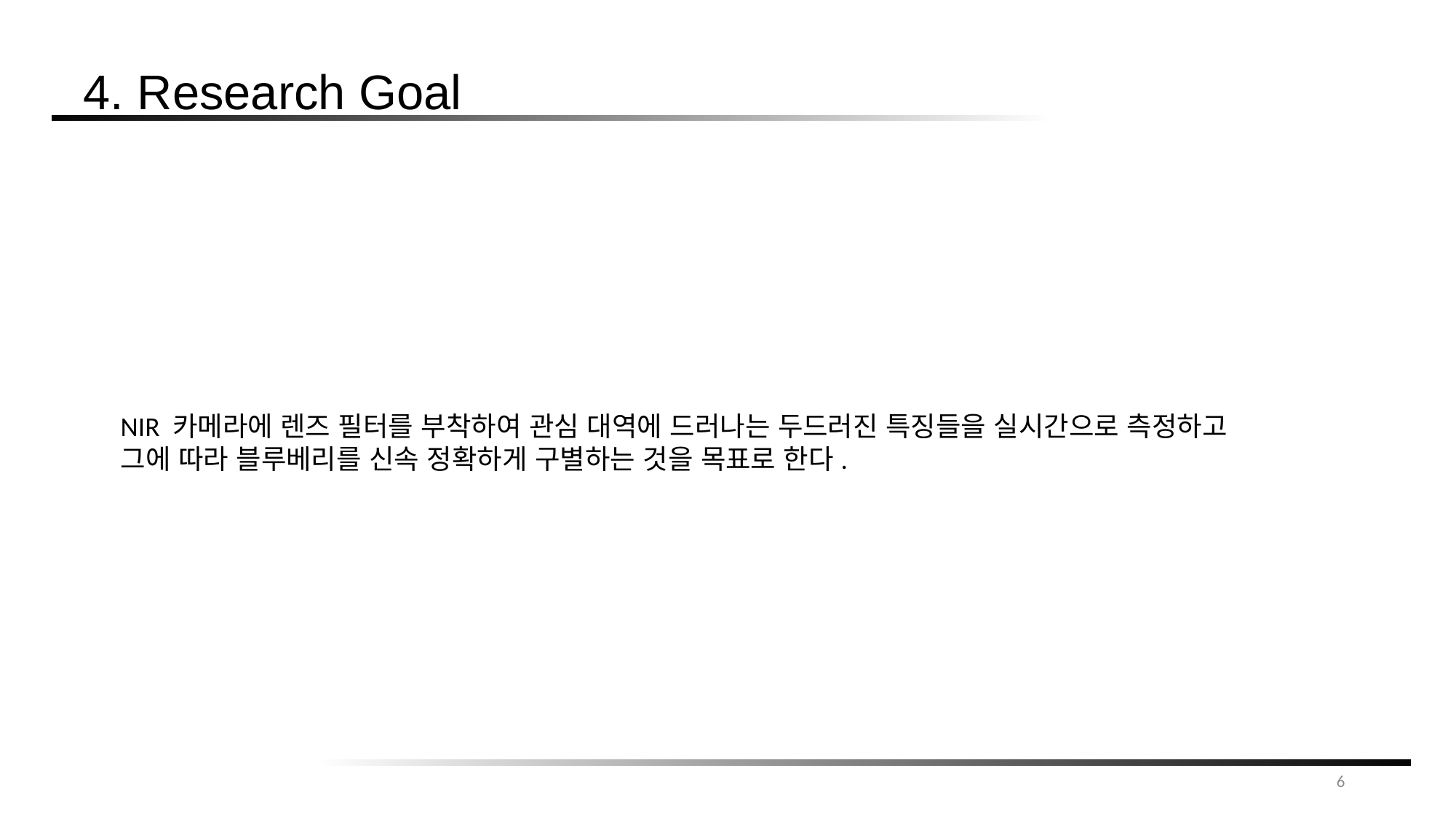

4. Research Goal
NIR 카메라에 렌즈 필터를 부착하여 관심 대역에 드러나는 두드러진 특징들을 실시간으로 측정하고
그에 따라 블루베리를 신속 정확하게 구별하는 것을 목표로 한다.
6